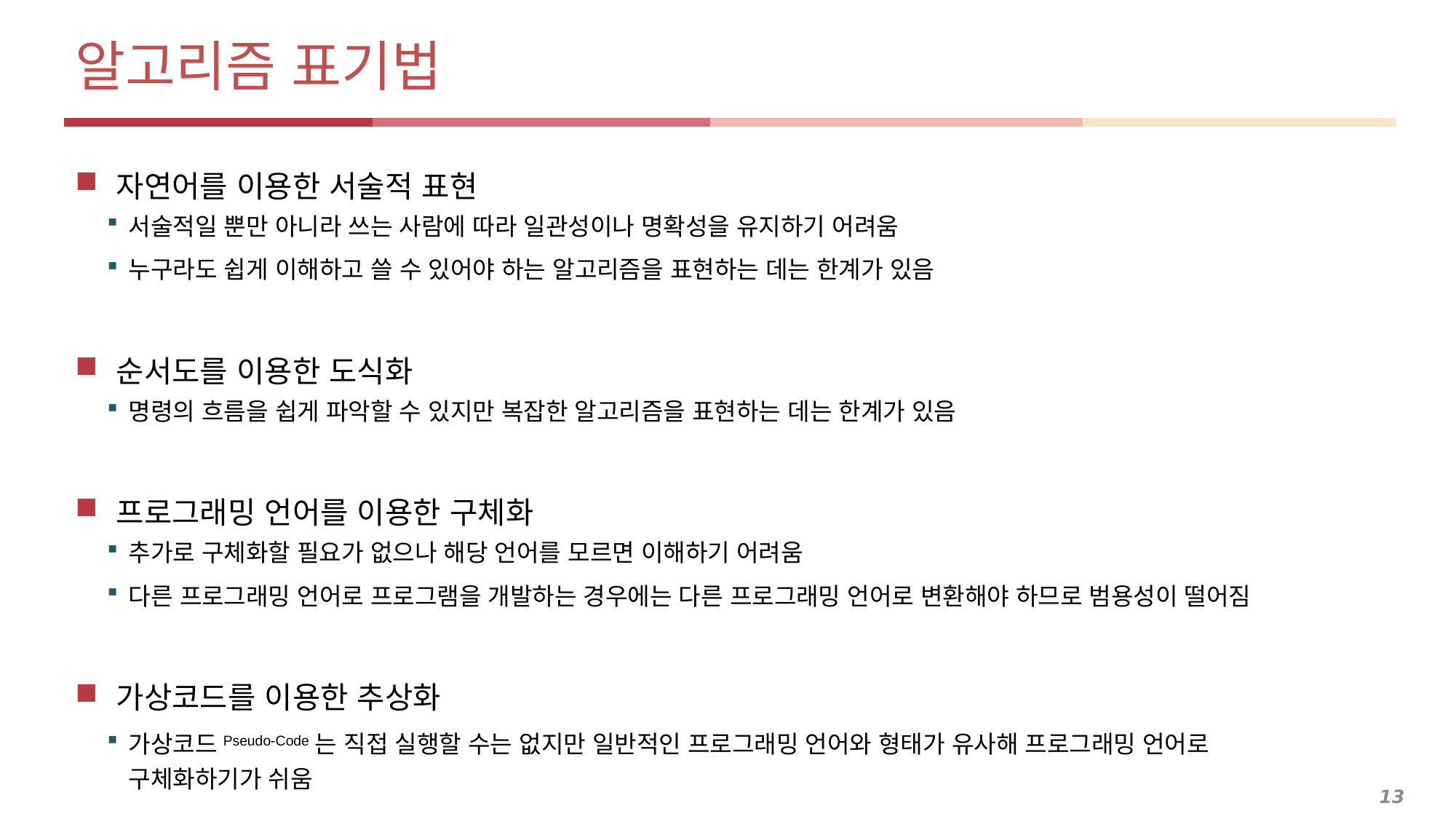

# 알고리즘 표기법
자연어를 이용한 서술적 표현
서술적일 뿐만 아니라 쓰는 사람에 따라 일관성이나 명확성을 유지하기 어려움
누구라도 쉽게 이해하고 쓸 수 있어야 하는 알고리즘을 표현하는 데는 한계가 있음

순서도를 이용한 도식화
명령의 흐름을 쉽게 파악할 수 있지만 복잡한 알고리즘을 표현하는 데는 한계가 있음

프로그래밍 언어를 이용한 구체화
추가로 구체화할 필요가 없으나 해당 언어를 모르면 이해하기 어려움
다른 프로그래밍 언어로 프로그램을 개발하는 경우에는 다른 프로그래밍 언어로 변환해야 하므로 범용성이 떨어짐

가상코드를 이용한 추상화
가상코드Pseudo-Code는 직접 실행할 수는 없지만 일반적인 프로그래밍 언어와 형태가 유사해 프로그래밍 언어로
구체화하기가 쉬움